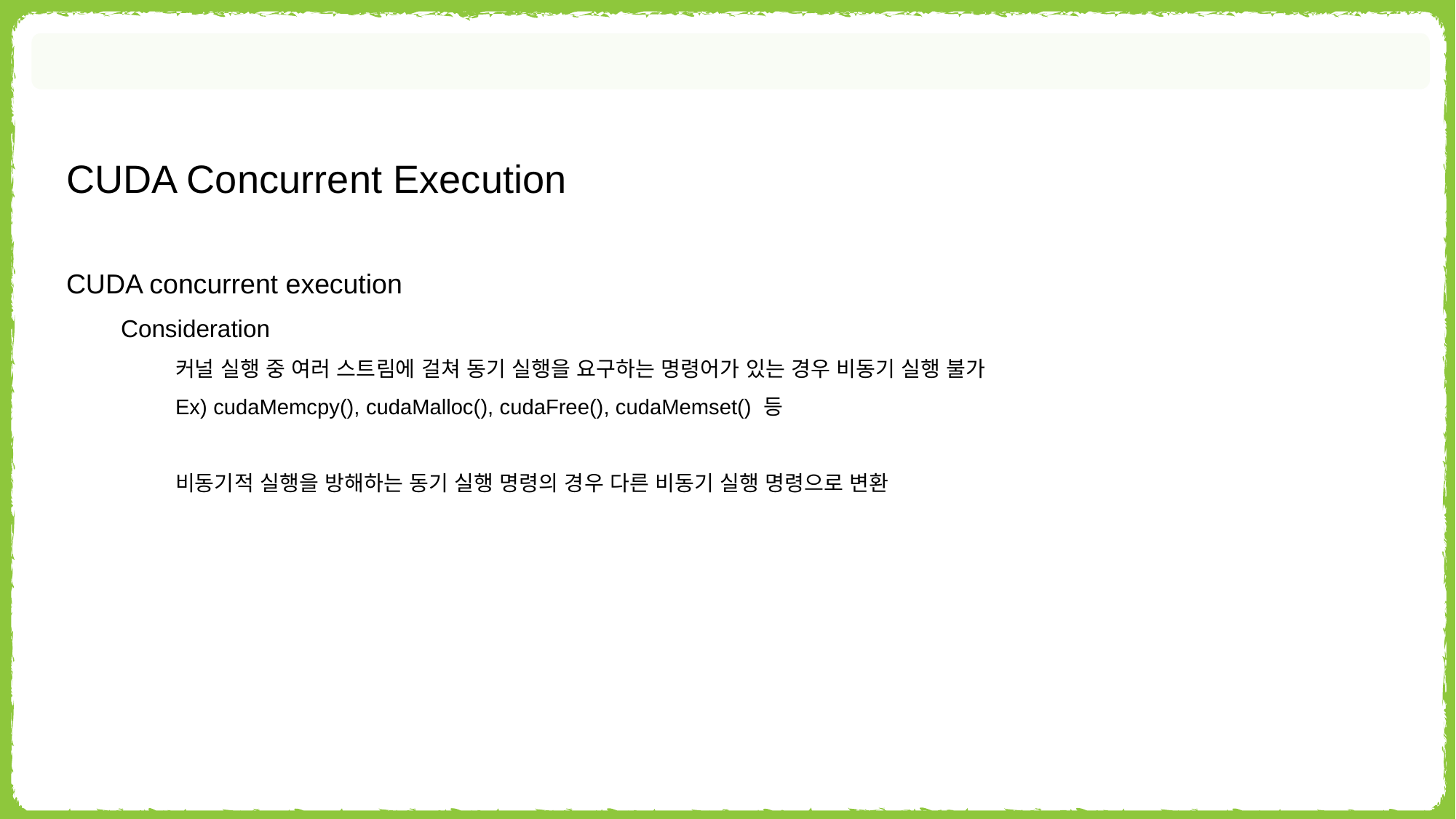

CUDA Concurrent Execution
CUDA concurrent execution
Consideration
커널 실행 중 여러 스트림에 걸쳐 동기 실행을 요구하는 명령어가 있는 경우 비동기 실행 불가
Ex) cudaMemcpy(), cudaMalloc(), cudaFree(), cudaMemset() 등

비동기적 실행을 방해하는 동기 실행 명령의 경우 다른 비동기 실행 명령으로 변환